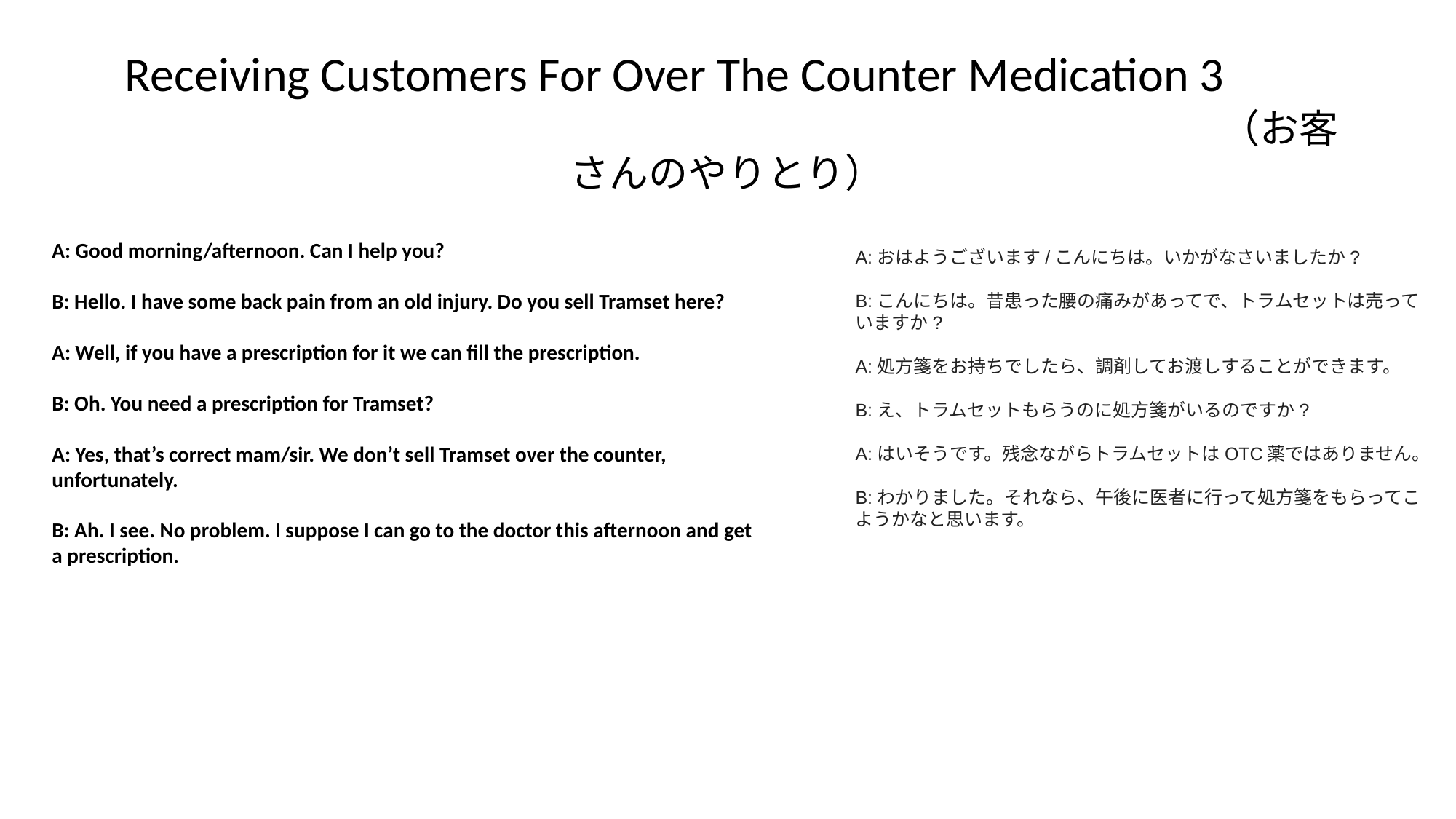

# Receiving Customers For Over The Counter Medication 3　　　　　　　　　　　　　　　　　　　　　　　　　（お客さんのやりとり）
A: Good morning/afternoon. Can I help you?

B: Hello. I have some back pain from an old injury. Do you sell Tramset here?

A: Well, if you have a prescription for it we can fill the prescription.

B: Oh. You need a prescription for Tramset?

A: Yes, that’s correct mam/sir. We don’t sell Tramset over the counter, unfortunately.

B: Ah. I see. No problem. I suppose I can go to the doctor this afternoon and get a prescription.

A:おはようございます/こんにちは。いかがなさいましたか?

B:こんにちは。昔患った腰の痛みがあってで、トラムセットは売っていますか?

A:処方箋をお持ちでしたら、調剤してお渡しすることができます。

B:え、トラムセットもらうのに処方箋がいるのですか?

A:はいそうです。残念ながらトラムセットはOTC薬ではありません。

B:わかりました。それなら、午後に医者に行って処方箋をもらってこようかなと思います。